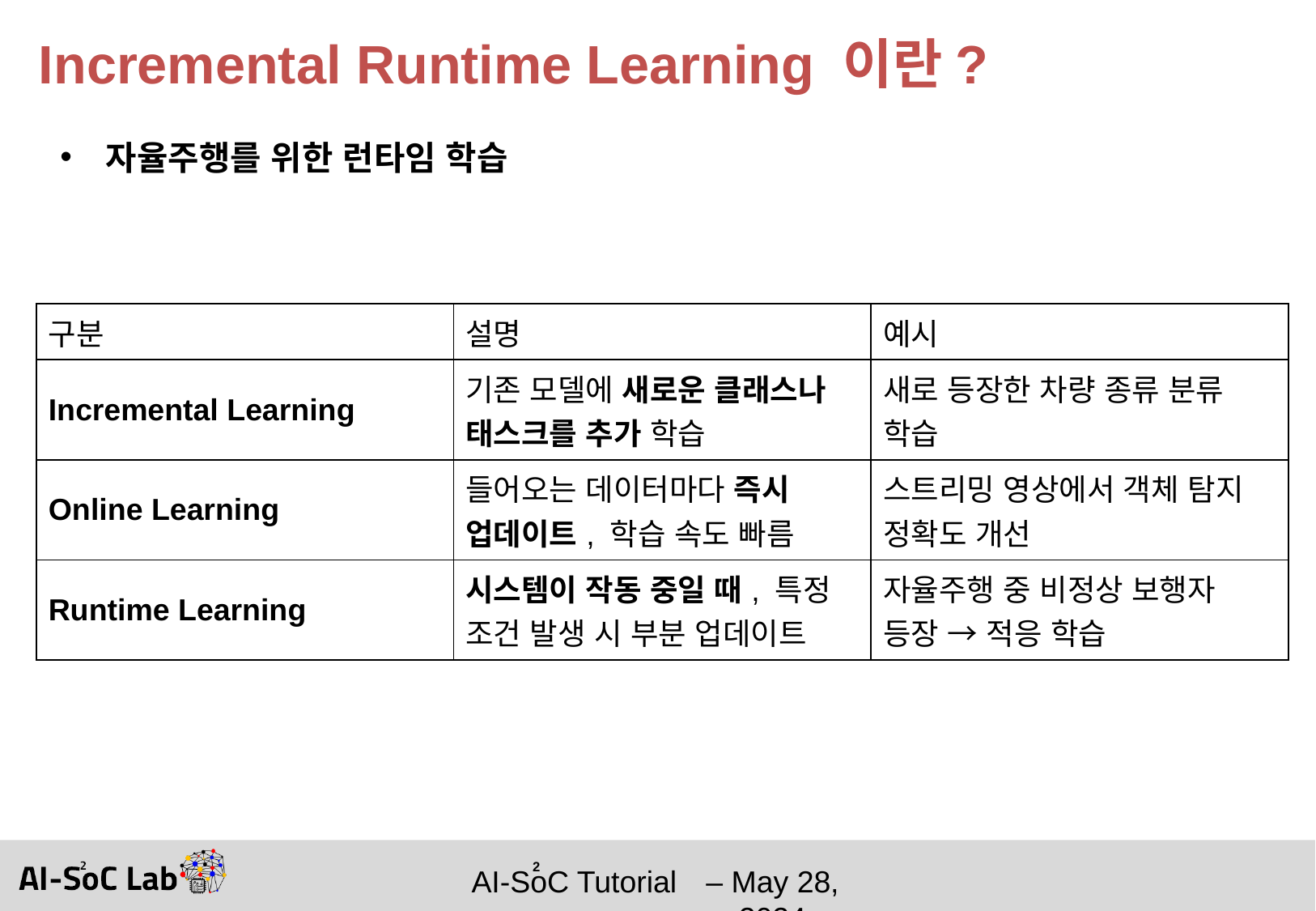

# Incremental Runtime Learning 이란?
자율주행를 위한 런타임 학습

| 구분 | 설명 | 예시 |
| --- | --- | --- |
| Incremental Learning | 기존 모델에 새로운 클래스나 태스크를 추가 학습 | 새로 등장한 차량 종류 분류 학습 |
| Online Learning | 들어오는 데이터마다 즉시 업데이트, 학습 속도 빠름 | 스트리밍 영상에서 객체 탐지 정확도 개선 |
| Runtime Learning | 시스템이 작동 중일 때, 특정 조건 발생 시 부분 업데이트 | 자율주행 중 비정상 보행자 등장 → 적응 학습 |